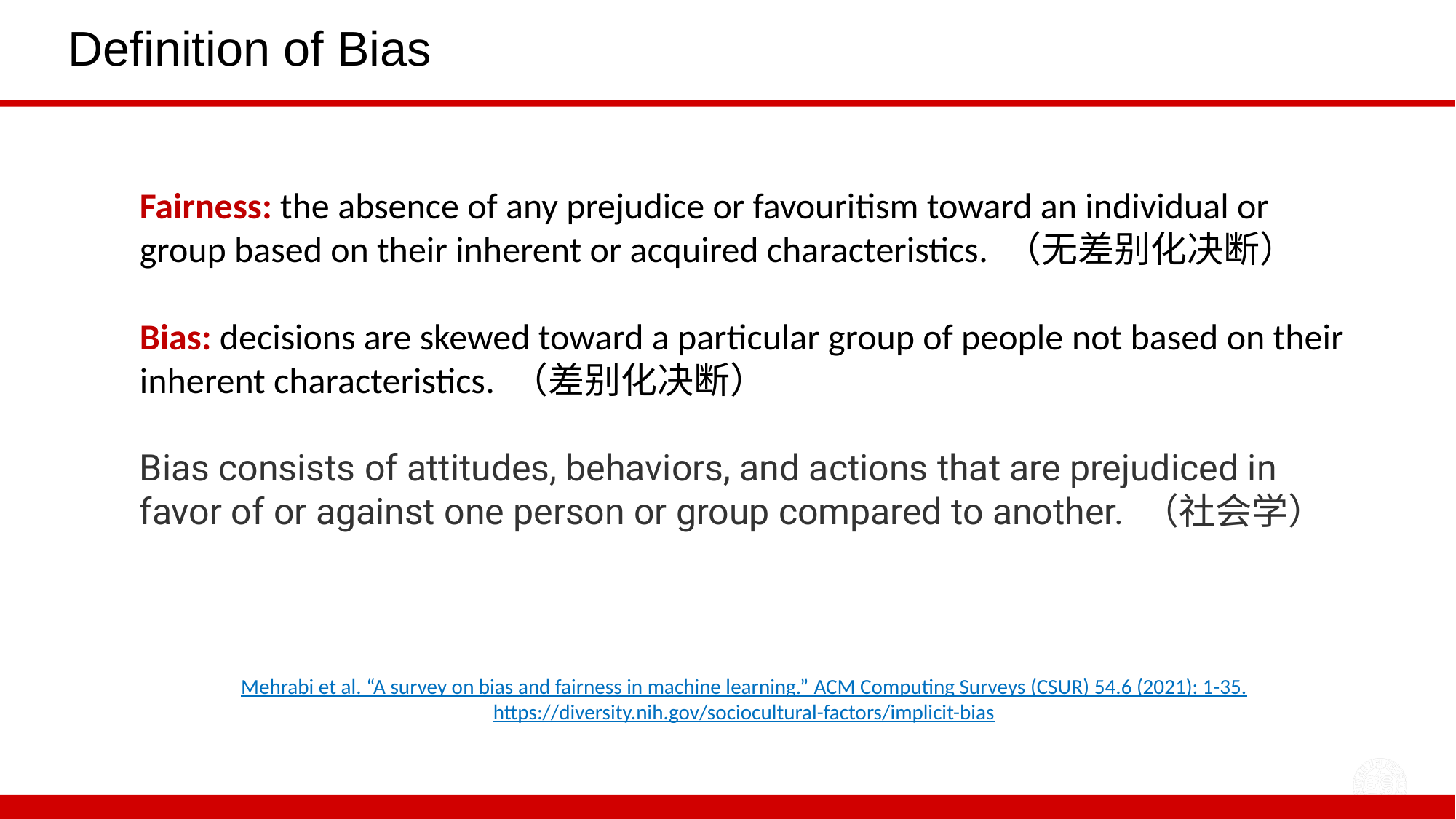

# Definition of Bias
Fairness: the absence of any prejudice or favouritism toward an individual or group based on their inherent or acquired characteristics. （无差别化决断）

Bias: decisions are skewed toward a particular group of people not based on their inherent characteristics. （差别化决断）

Bias consists of attitudes, behaviors, and actions that are prejudiced in favor of or against one person or group compared to another. （社会学）
Mehrabi et al. “A survey on bias and fairness in machine learning.” ACM Computing Surveys (CSUR) 54.6 (2021): 1-35.
https://diversity.nih.gov/sociocultural-factors/implicit-bias